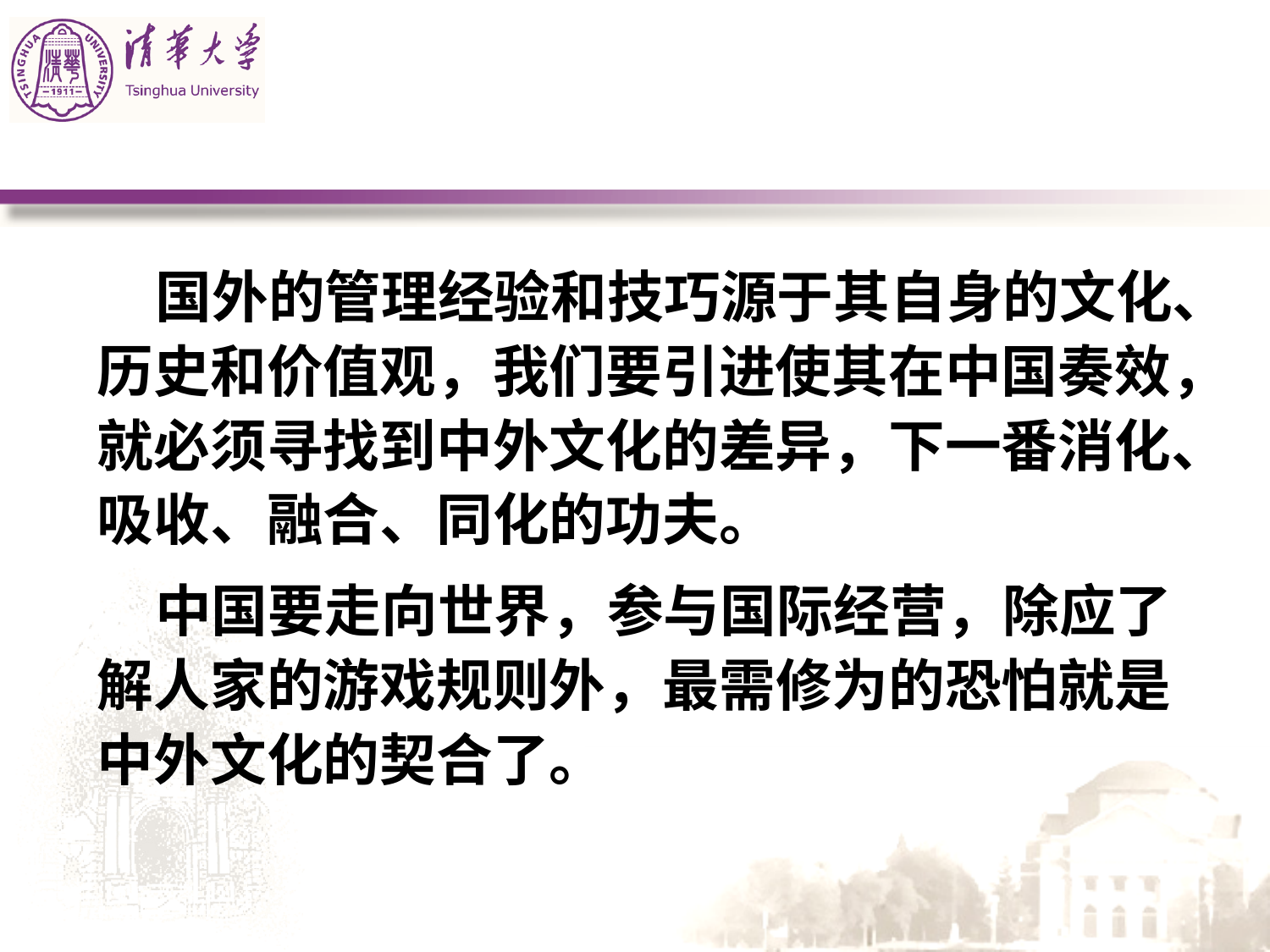

#
          国外的管理经验和技巧源于其自身的文化、历史和价值观，我们要引进使其在中国奏效，就必须寻找到中外文化的差异，下一番消化、吸收、融合、同化的功夫。
          中国要走向世界，参与国际经营，除应了解人家的游戏规则外，最需修为的恐怕就是中外文化的契合了。